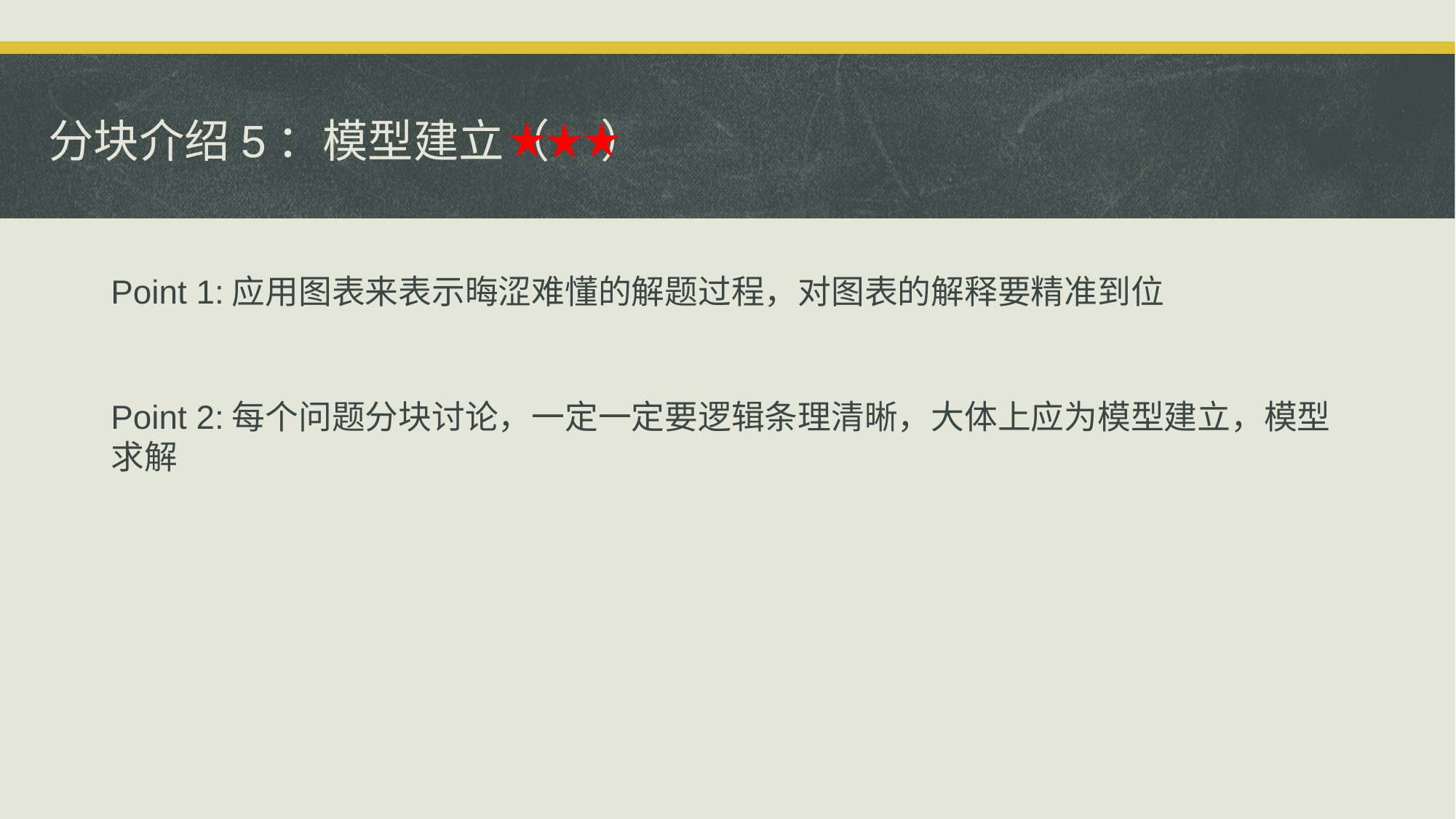

分块介绍5：模型建立（     ）

Point 1:应用图表来表示晦涩难懂的解题过程，对图表的解释要精准到位

Point 2:每个问题分块讨论，一定一定要逻辑条理清晰，大体上应为模型建立，模型求解